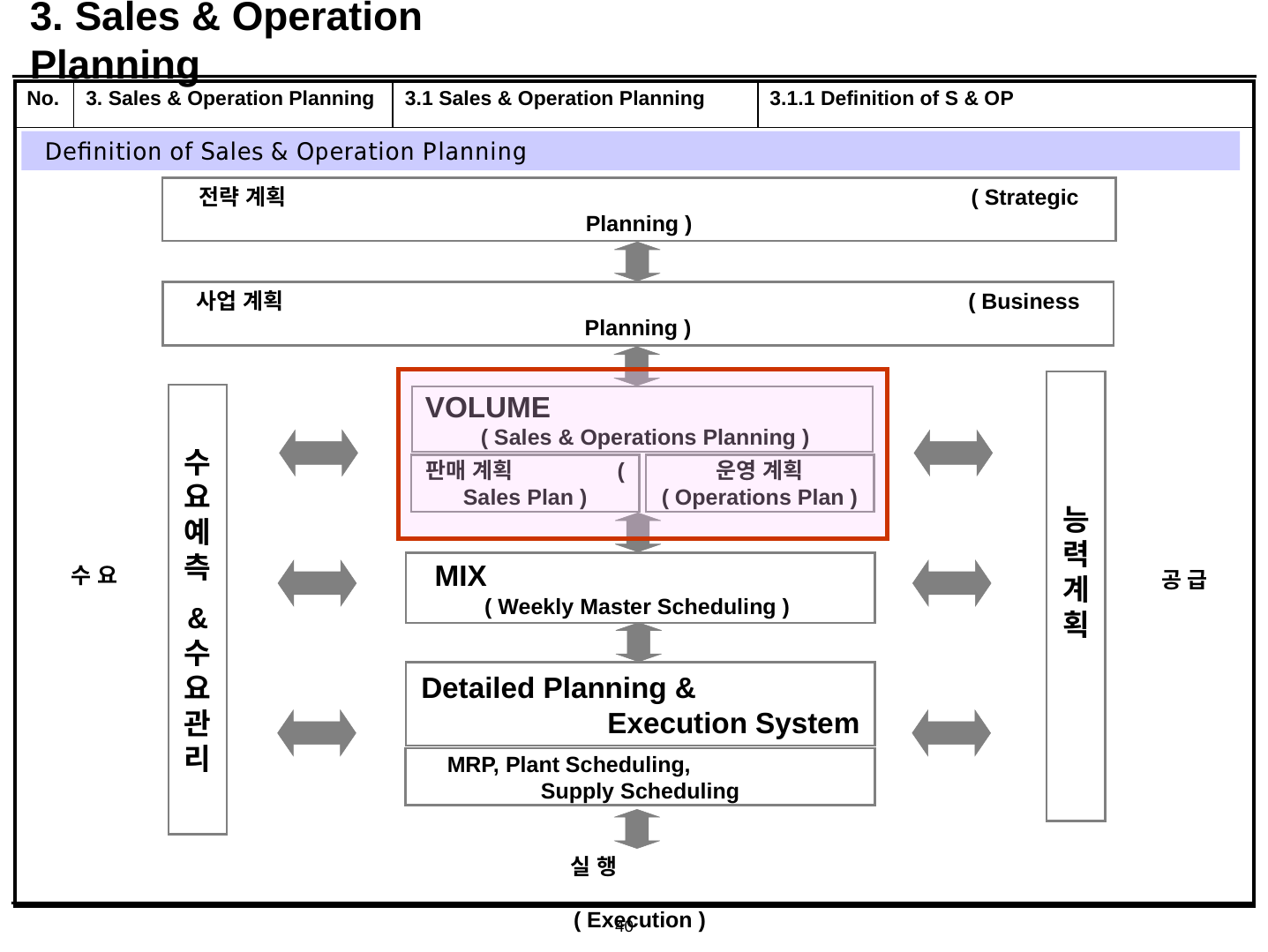

# 3. Sales & Operation Planning
| No. | 3. Sales & Operation Planning | 3.1 Sales & Operation Planning | 3.1.1 Definition of S & OP |
| --- | --- | --- | --- |
|  |  |  |  |
Definition of Sales & Operation Planning
전략 계획                                                                                                              ( Strategic Planning )

사업 계획                                                                                                              ( Business Planning )

능력계획

수요예측
& 수요관리
VOLUME                                                    ( Sales & Operations Planning )

판매 계획                ( Sales Plan )
운영 계획 ( Operations Plan )

MIX                                             ( Weekly Master Scheduling )
수 요
공 급

Detailed Planning &                                            Execution System

MRP, Plant Scheduling,                        Supply Scheduling

실 행                               ( Execution )
40